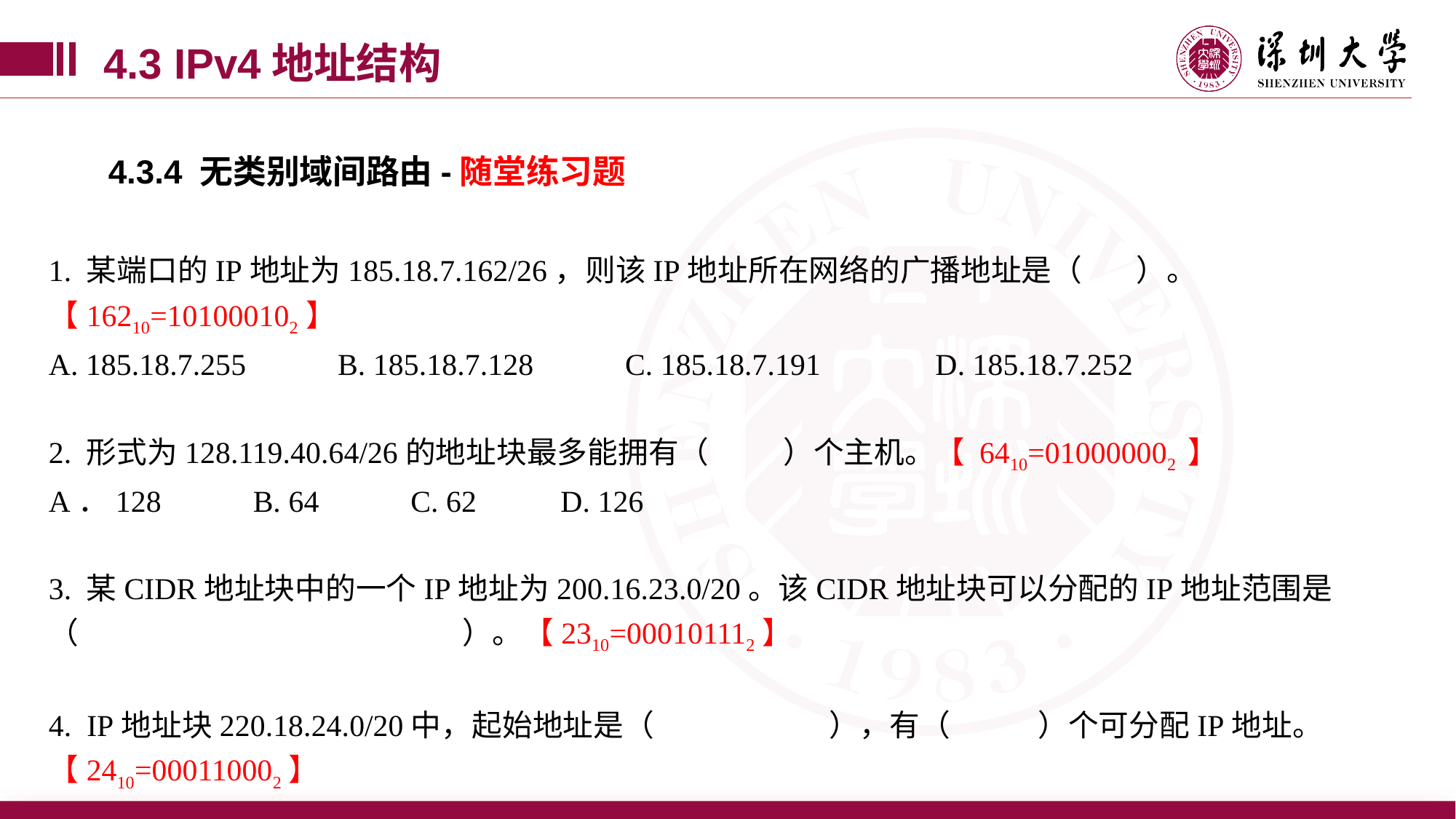

4.3 IPv4地址结构

4.3.4 无类别域间路由-随堂练习题
1. 某端口的IP地址为185.18.7.162/26，则该IP地址所在网络的广播地址是（        ）。【16210=101000102】
A. 185.18.7.255            B. 185.18.7.128            C. 185.18.7.191               D. 185.18.7.252

2. 形式为128.119.40.64/26的地址块最多能拥有（           ）个主机。【 6410=010000002 】
A．128            B. 64            C. 62           D. 126

3. 某CIDR地址块中的一个IP地址为200.16.23.0/20。该CIDR地址块可以分配的IP地址范围是
（                                                         ）。【2310=000101112】

4.  IP地址块220.18.24.0/20中，起始地址是（                          ），有（             ）个可分配IP地址。
【2410=000110002】